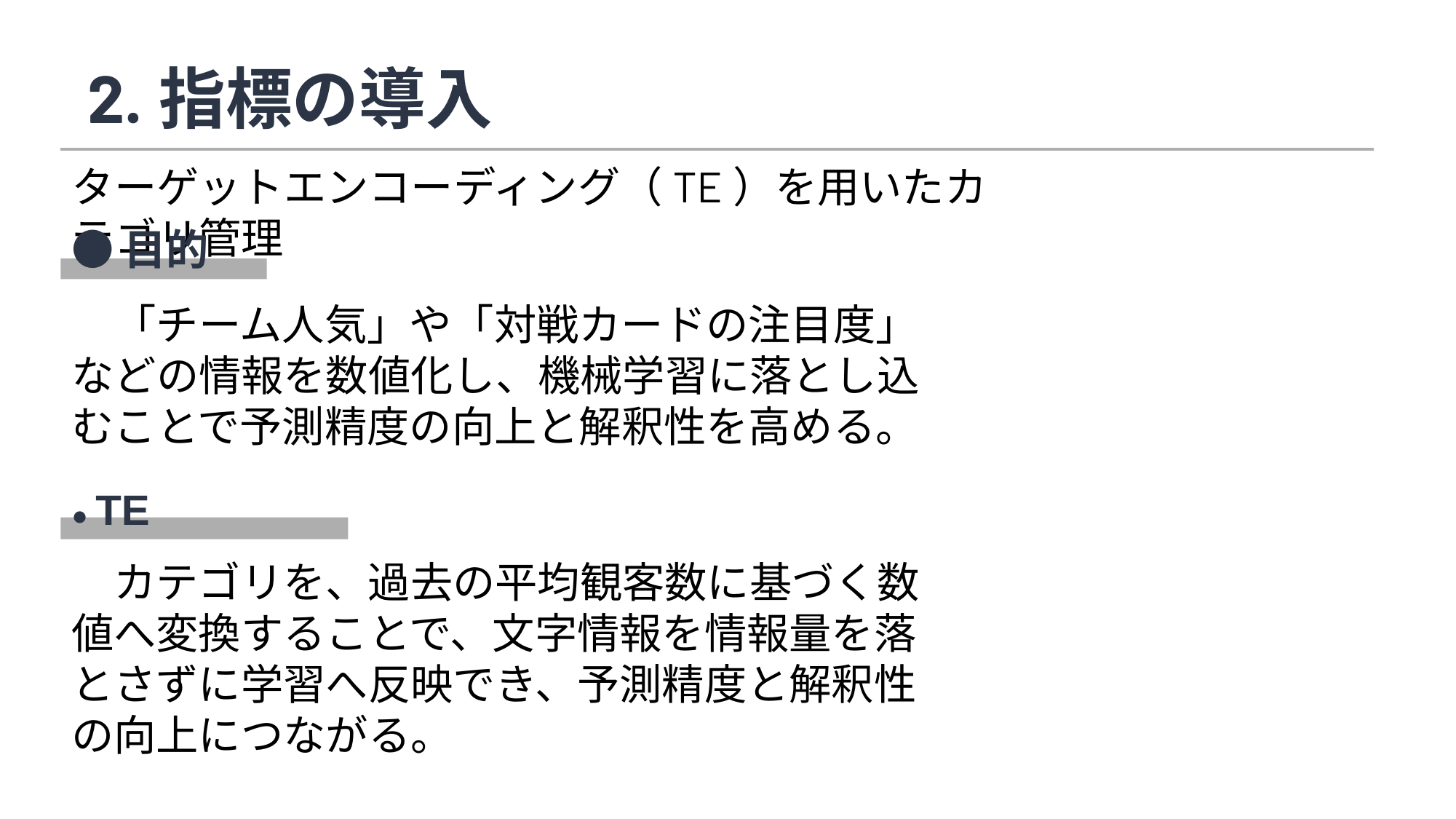

2.指標の導入
ターゲットエンコーディング（TE）を用いたカテゴリ管理
●目的

　「チーム人気」や「対戦カードの注目度」などの情報を数値化し、機械学習に落とし込むことで予測精度の向上と解釈性を高める。
● TE

　カテゴリを、過去の平均観客数に基づく数値へ変換することで、文字情報を情報量を落とさずに学習へ反映でき、予測精度と解釈性の向上につながる。